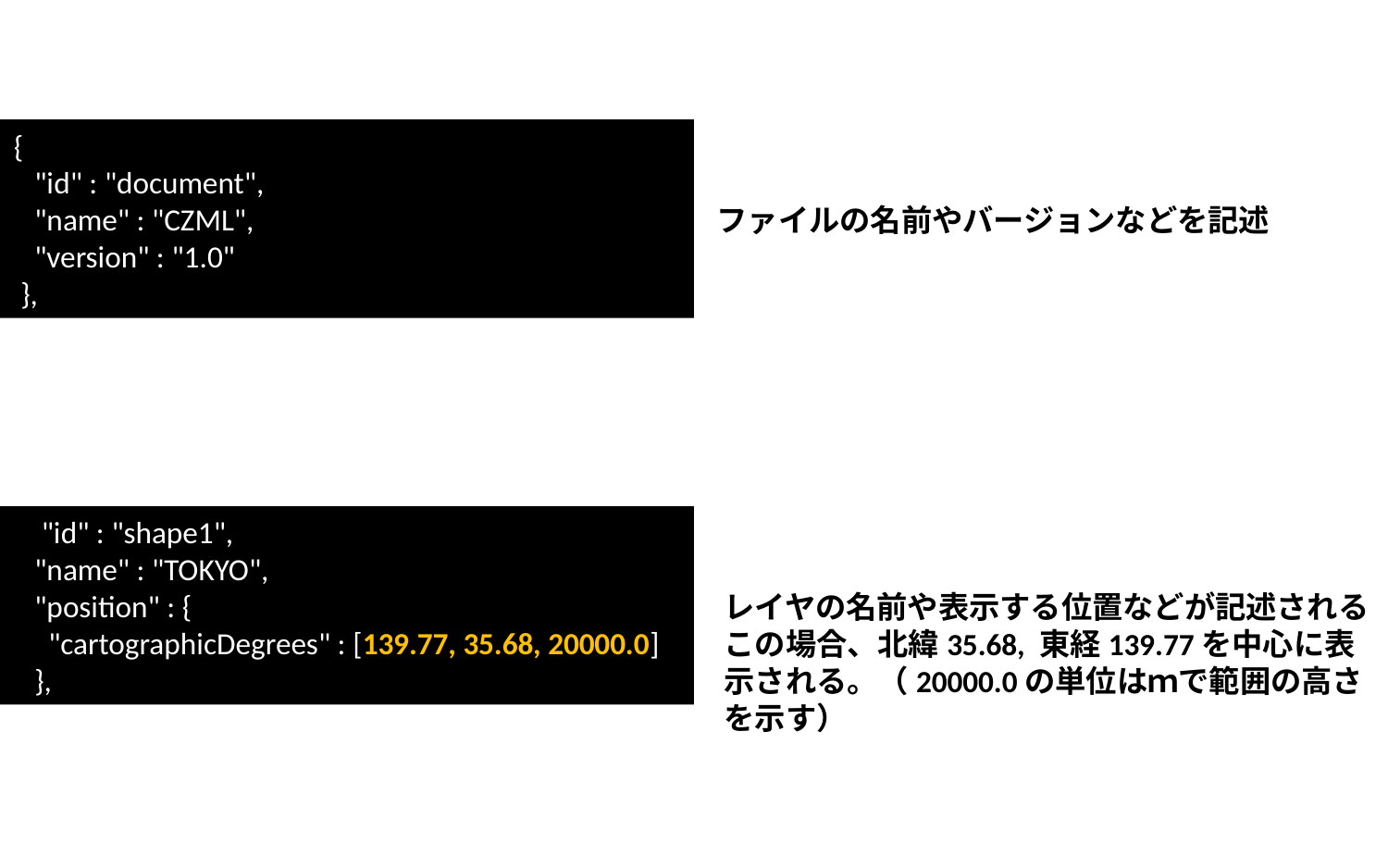

{
   "id" : "document",
   "name" : "CZML",
   "version" : "1.0"
 },
ファイルの名前やバージョンなどを記述
    "id" : "shape1",
   "name" : "TOKYO",
   "position" : {
     "cartographicDegrees" : [139.77, 35.68, 20000.0]
   },
レイヤの名前や表示する位置などが記述される
この場合、北緯35.68, 東経139.77を中心に表示される。（20000.0の単位はｍで範囲の高さを示す）